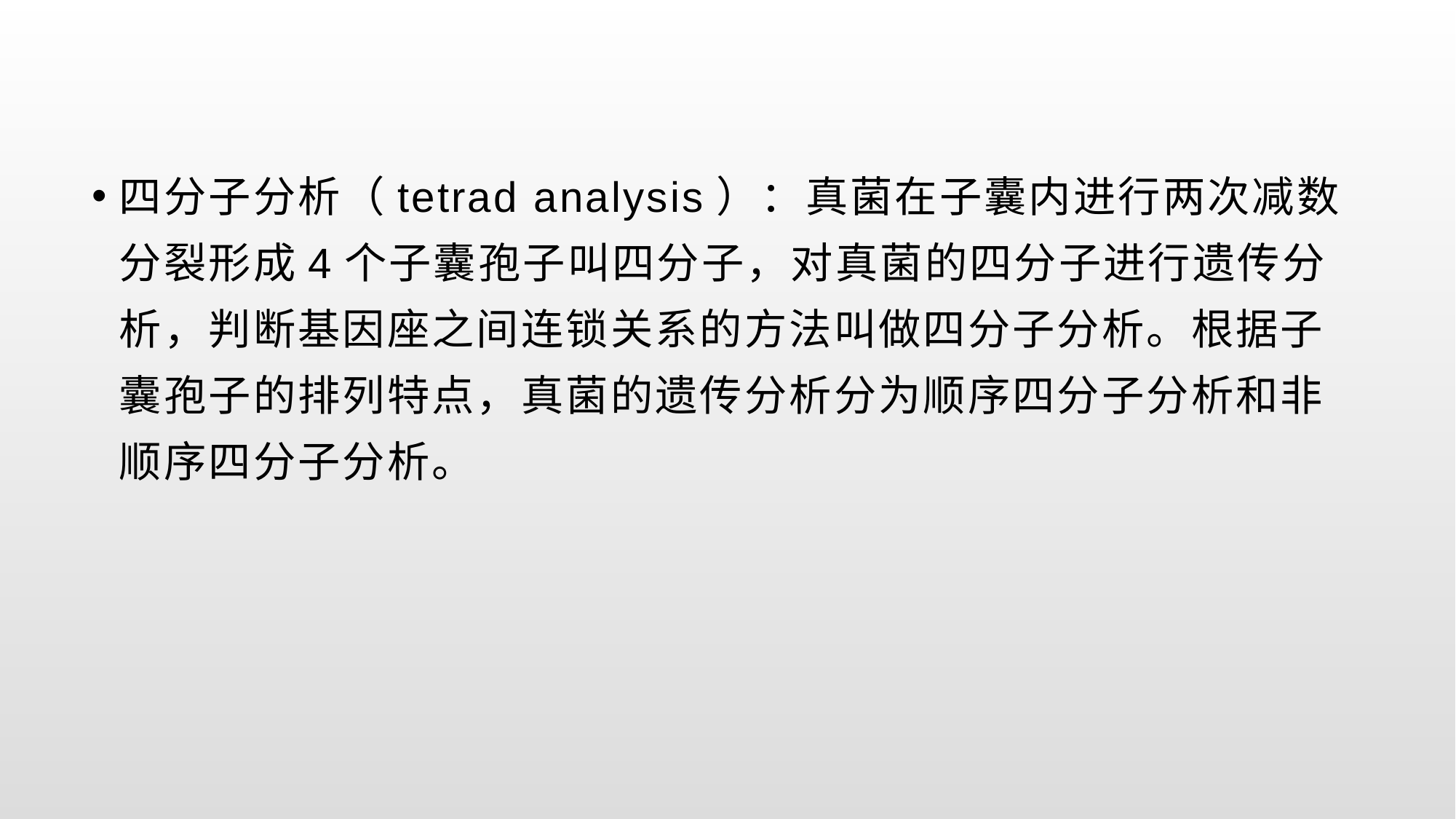

#
四分子分析（tetrad analysis）：真菌在子囊内进行两次减数分裂形成4个子囊孢子叫四分子，对真菌的四分子进行遗传分析，判断基因座之间连锁关系的方法叫做四分子分析。根据子囊孢子的排列特点，真菌的遗传分析分为顺序四分子分析和非顺序四分子分析。